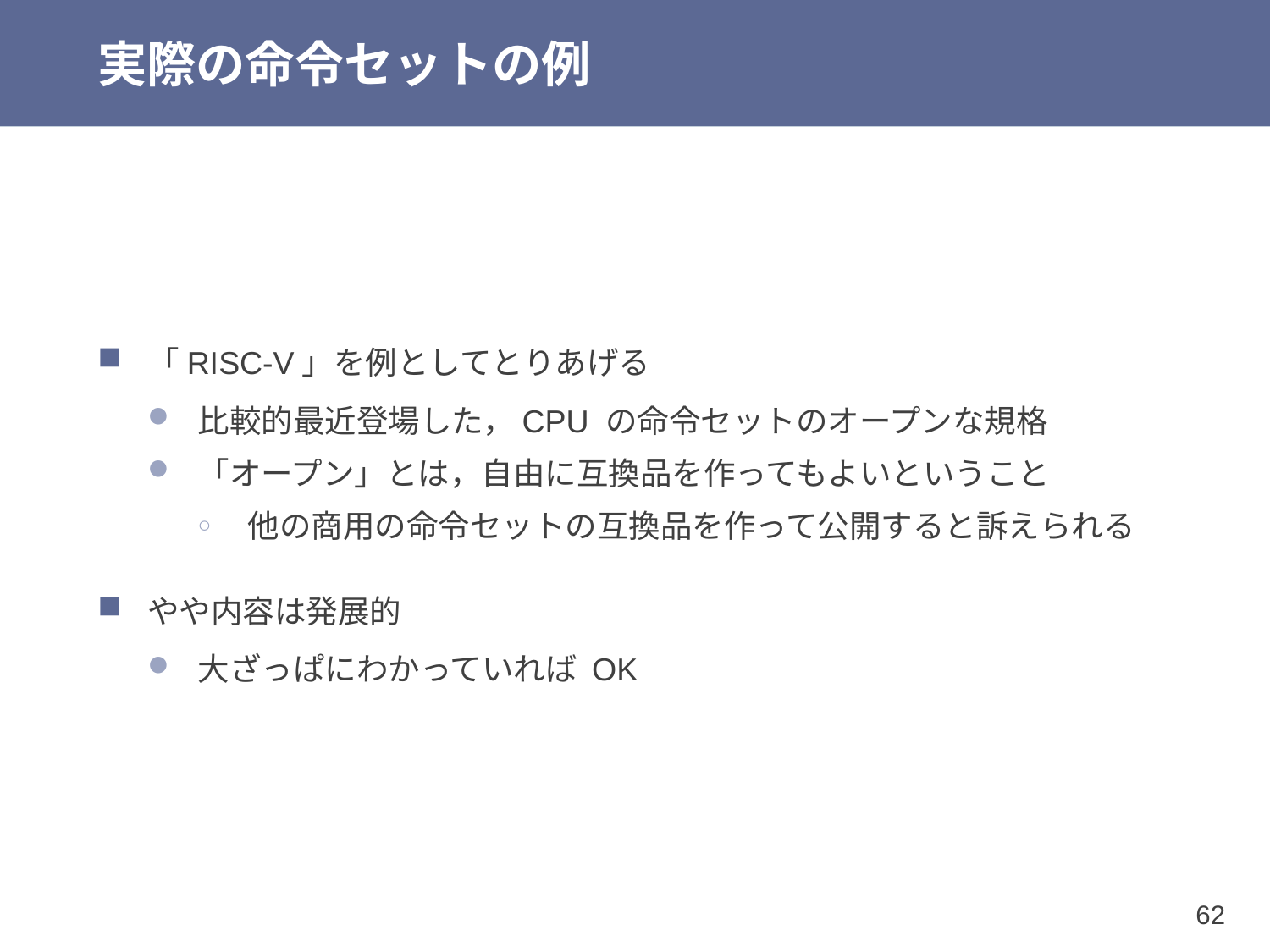

# 実際の命令セットの例
「RISC-V」を例としてとりあげる
比較的最近登場した，CPU の命令セットのオープンな規格
「オープン」とは，自由に互換品を作ってもよいということ
他の商用の命令セットの互換品を作って公開すると訴えられる
やや内容は発展的
大ざっぱにわかっていれば OK